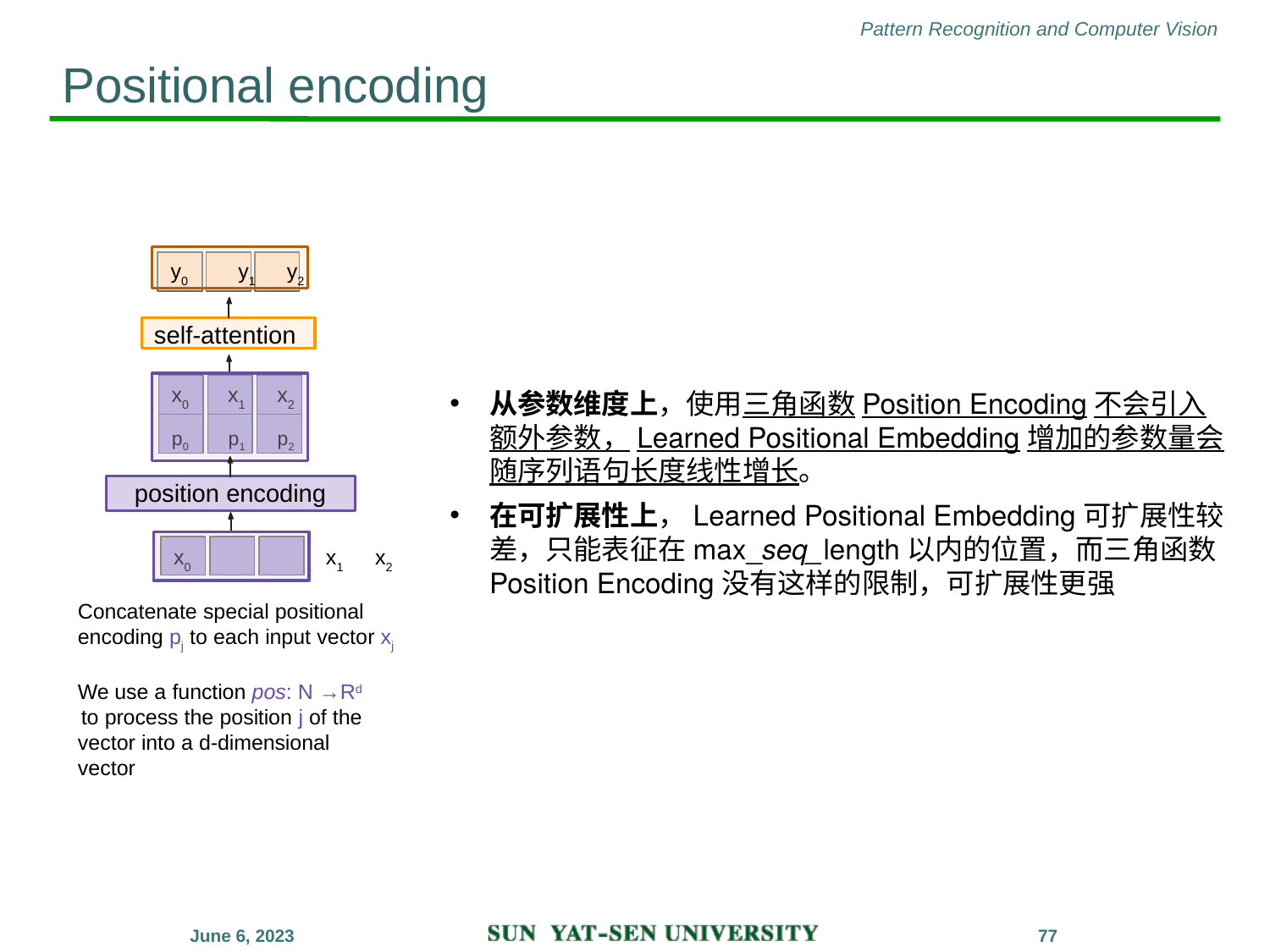

# Positional encoding
y0	y1	y2

self-attention

x0	x1	x2
p0	p1	p2
从参数维度上，使用三角函数Position Encoding不会引入额外参数，Learned Positional Embedding增加的参数量会随序列语句长度线性增长。
在可扩展性上，Learned Positional Embedding可扩展性较差，只能表征在max_seq_length以内的位置，而三角函数Position Encoding没有这样的限制，可扩展性更强

position encoding

x0	x1	x2
Concatenate special positional  encoding pj to each input vector xj
We use a function pos: N →Rd  to process the position j of the
vector into a d-dimensional vector